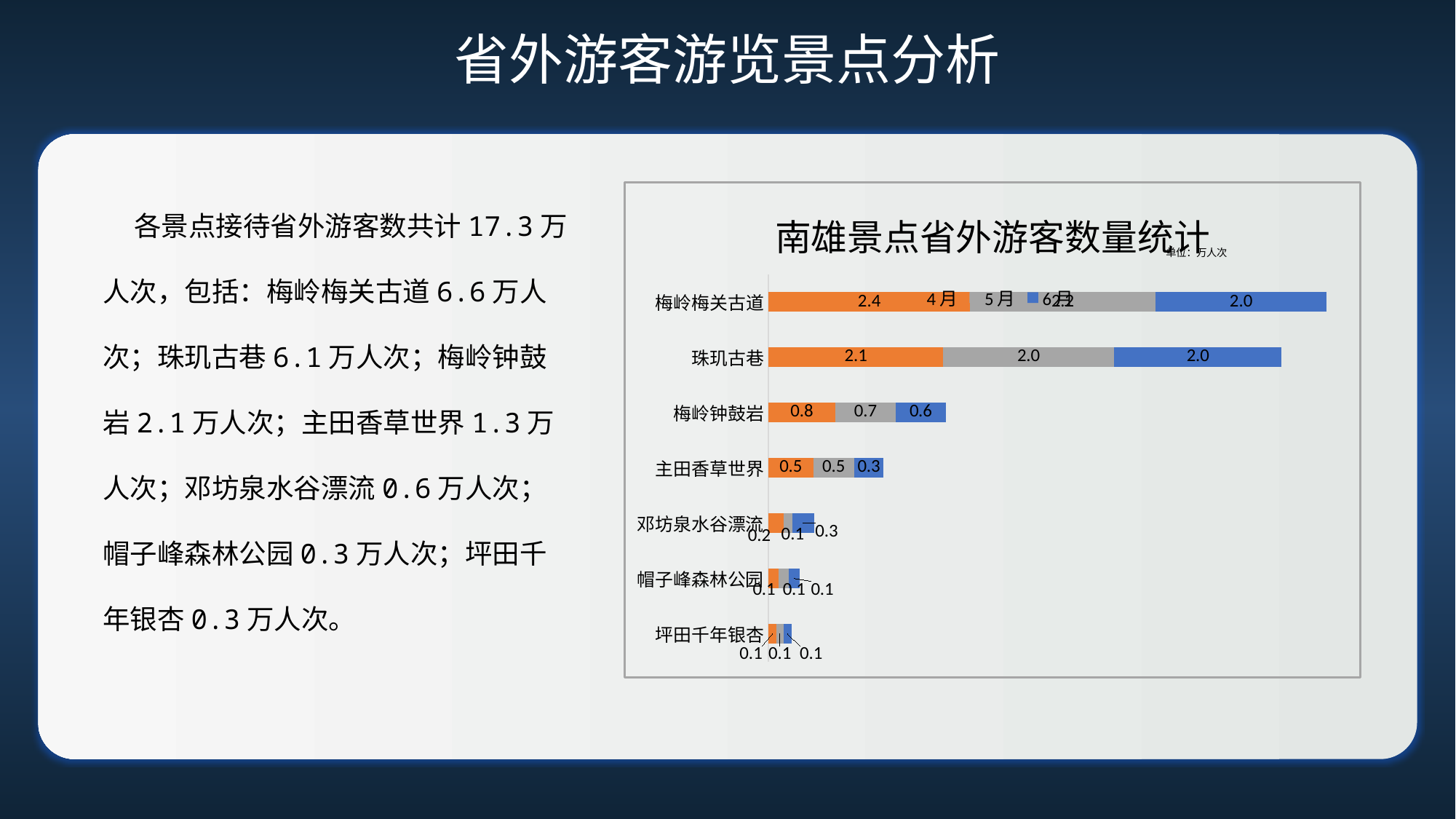

# 省外游客游览景点分析
    各景点接待省外游客数共计17.3万人次，包括：梅岭梅关古道6.6万人次；珠玑古巷6.1万人次；梅岭钟鼓岩2.1万人次；主田香草世界1.3万人次；邓坊泉水谷漂流0.6万人次；帽子峰森林公园0.3万人次；坪田千年银杏0.3万人次。

### Chart: 南雄景点省外游客数量统计

| Category | 4月 | 5月 | 6月 |
|---|---|---|---|
| 坪田千年银杏 | 0.09405 | 0.0836 | 0.1007 |
| 帽子峰森林公园 | 0.1216 | 0.11685 | 0.1368 |
| 邓坊泉水谷漂流 | 0.17955 | 0.10925 | 0.2508 |
| 主田香草世界 | 0.53105 | 0.48925 | 0.34675 |
| 梅岭钟鼓岩 | 0.79515 | 0.71345 | 0.6023 |
| 珠玑古巷 | 2.0754 | 2.0304 | 1.9872 |
| 梅岭梅关古道 | 2.394 | 2.2021 | 2.02825 |